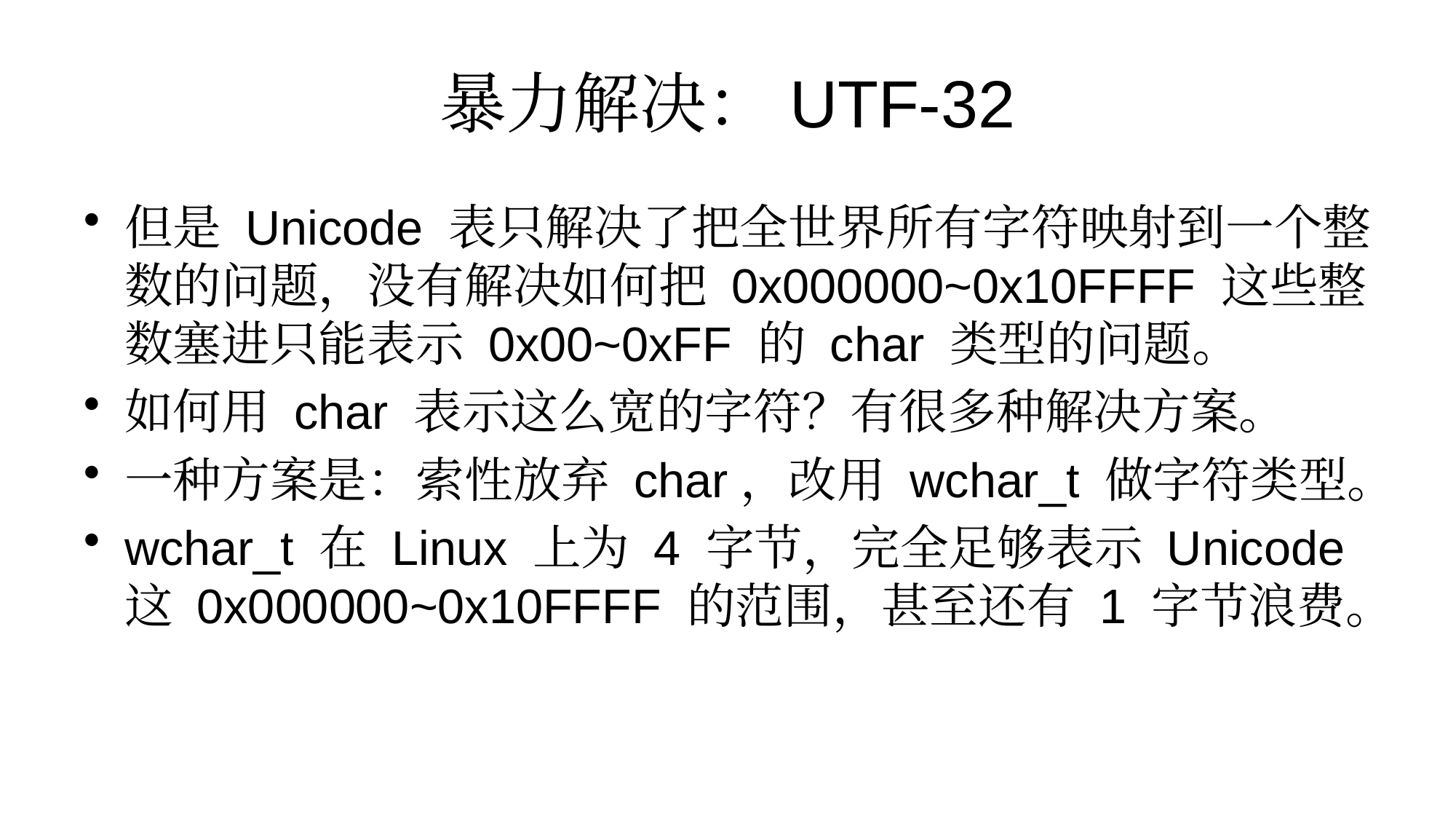

# 暴力解决：UTF-32
但是 Unicode 表只解决了把全世界所有字符映射到一个整数的问题，没有解决如何把 0x000000~0x10FFFF 这些整数塞进只能表示 0x00~0xFF 的 char 类型的问题。
如何用 char 表示这么宽的字符？有很多种解决方案。
一种方案是：索性放弃 char，改用 wchar_t 做字符类型。
wchar_t 在 Linux 上为 4 字节，完全足够表示 Unicode 这 0x000000~0x10FFFF 的范围，甚至还有 1 字节浪费。